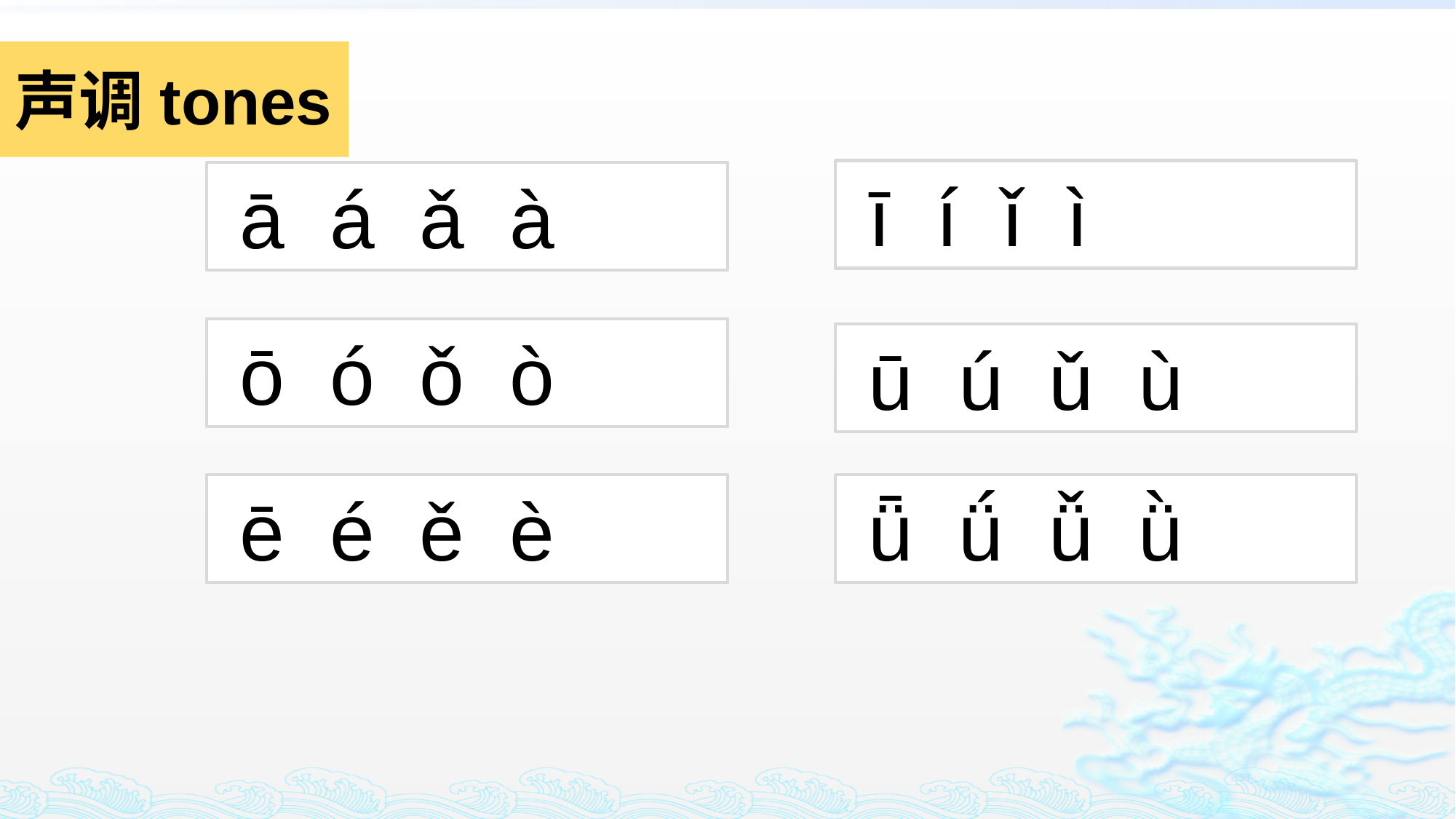

声调tones
 ī  í  ǐ  ì
 ā  á  ǎ  à
 ō  ó  ǒ  ò
 ū  ú  ǔ  ù
 ē  é  ě  è
 ǖ  ǘ  ǚ  ǜ